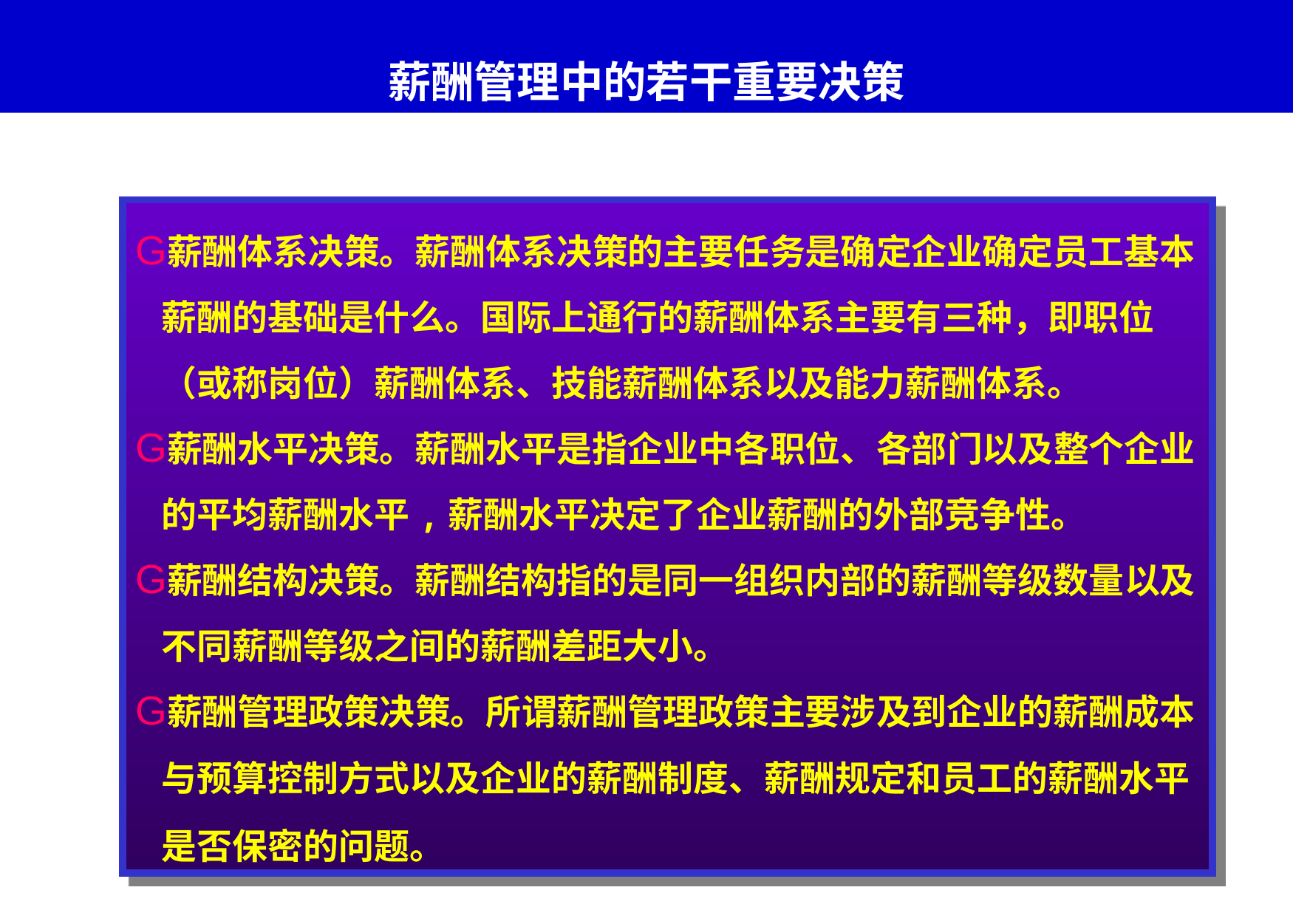

# 薪酬管理中的若干重要决策
薪酬体系决策。薪酬体系决策的主要任务是确定企业确定员工基本薪酬的基础是什么。国际上通行的薪酬体系主要有三种，即职位（或称岗位）薪酬体系、技能薪酬体系以及能力薪酬体系。
薪酬水平决策。薪酬水平是指企业中各职位、各部门以及整个企业的平均薪酬水平,薪酬水平决定了企业薪酬的外部竞争性。
薪酬结构决策。薪酬结构指的是同一组织内部的薪酬等级数量以及不同薪酬等级之间的薪酬差距大小。
薪酬管理政策决策。所谓薪酬管理政策主要涉及到企业的薪酬成本与预算控制方式以及企业的薪酬制度、薪酬规定和员工的薪酬水平是否保密的问题。